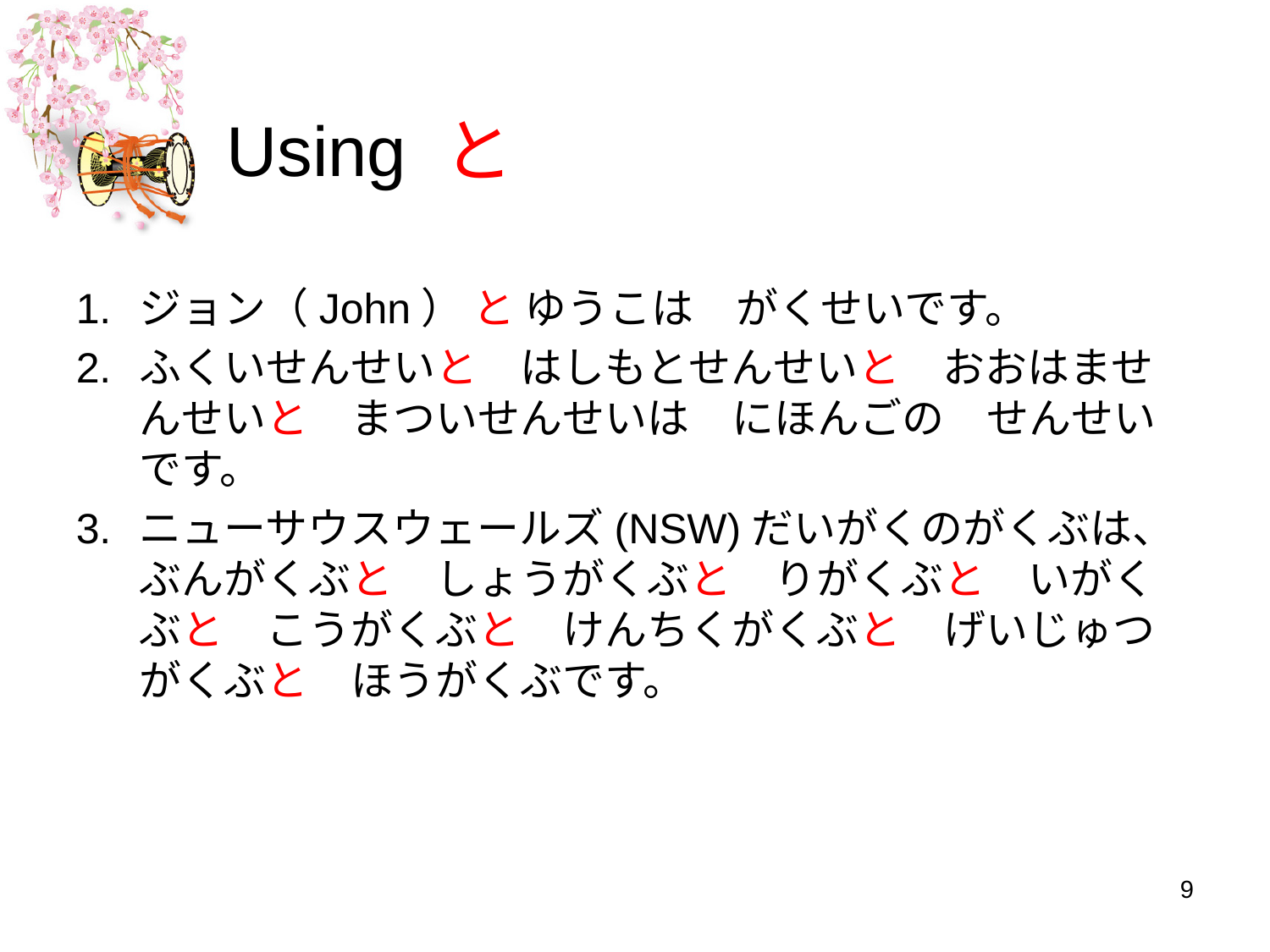

# Using と
ジョン（John） と ゆうこは　がくせいです。
ふくいせんせいと　はしもとせんせいと　おおはませんせいと　まついせんせいは　にほんごの　せんせいです。
ニューサウスウェールズ(NSW)だいがくのがくぶは、ぶんがくぶと　しょうがくぶと　りがくぶと　いがくぶと　こうがくぶと　けんちくがくぶと　げいじゅつがくぶと　ほうがくぶです。
9